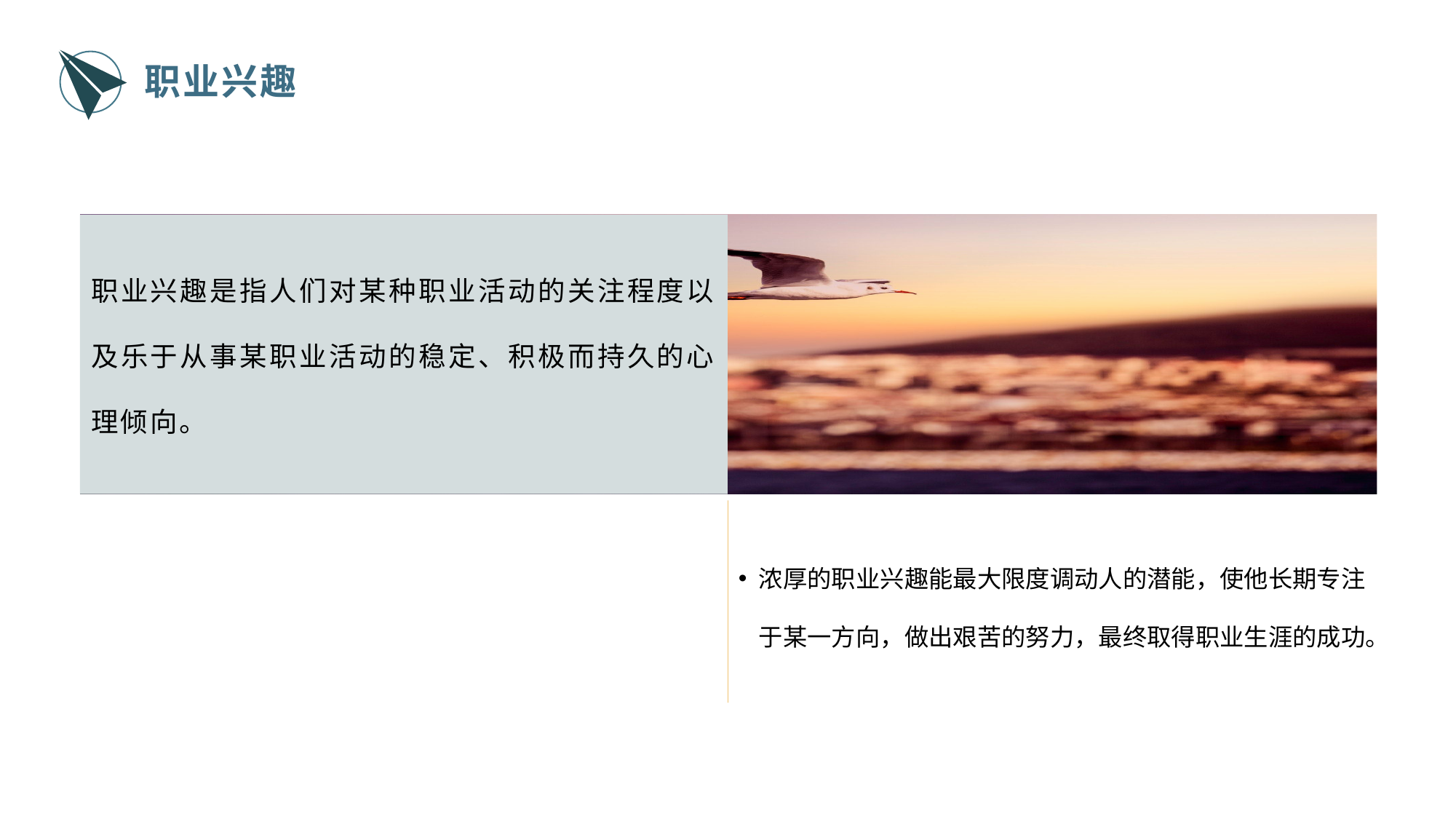

职业兴趣

职业兴趣是指人们对某种职业活动的关注程度以及乐于从事某职业活动的稳定、积极而持久的心理倾向。
浓厚的职业兴趣能最大限度调动人的潜能，使他长期专注于某一方向，做出艰苦的努力，最终取得职业生涯的成功。